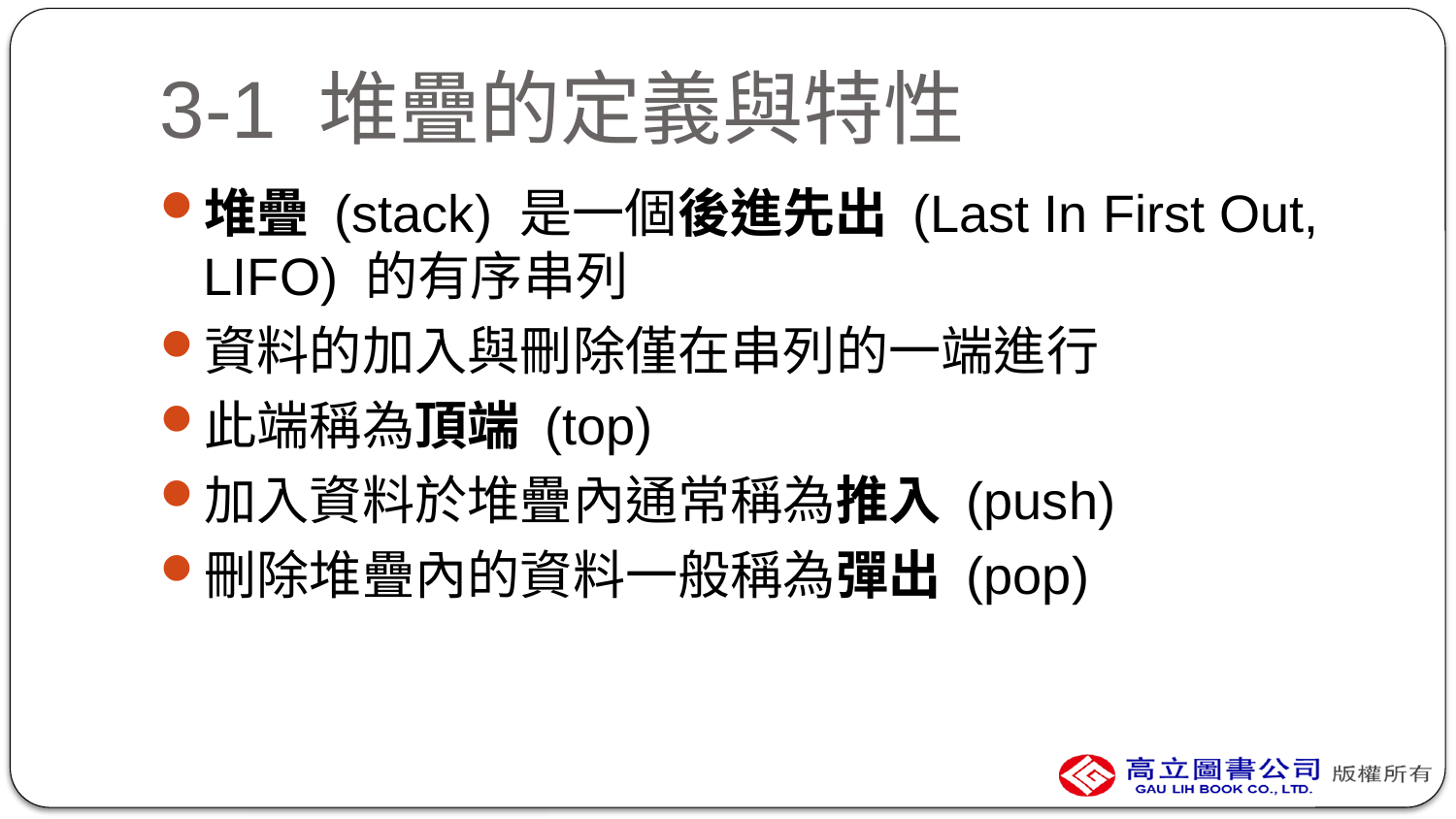

# 3-1 堆疊的定義與特性
堆疊 (stack) 是一個後進先出 (Last In First Out, LIFO) 的有序串列
資料的加入與刪除僅在串列的一端進行
此端稱為頂端 (top)
加入資料於堆疊內通常稱為推入 (push)
刪除堆疊內的資料一般稱為彈出 (pop)